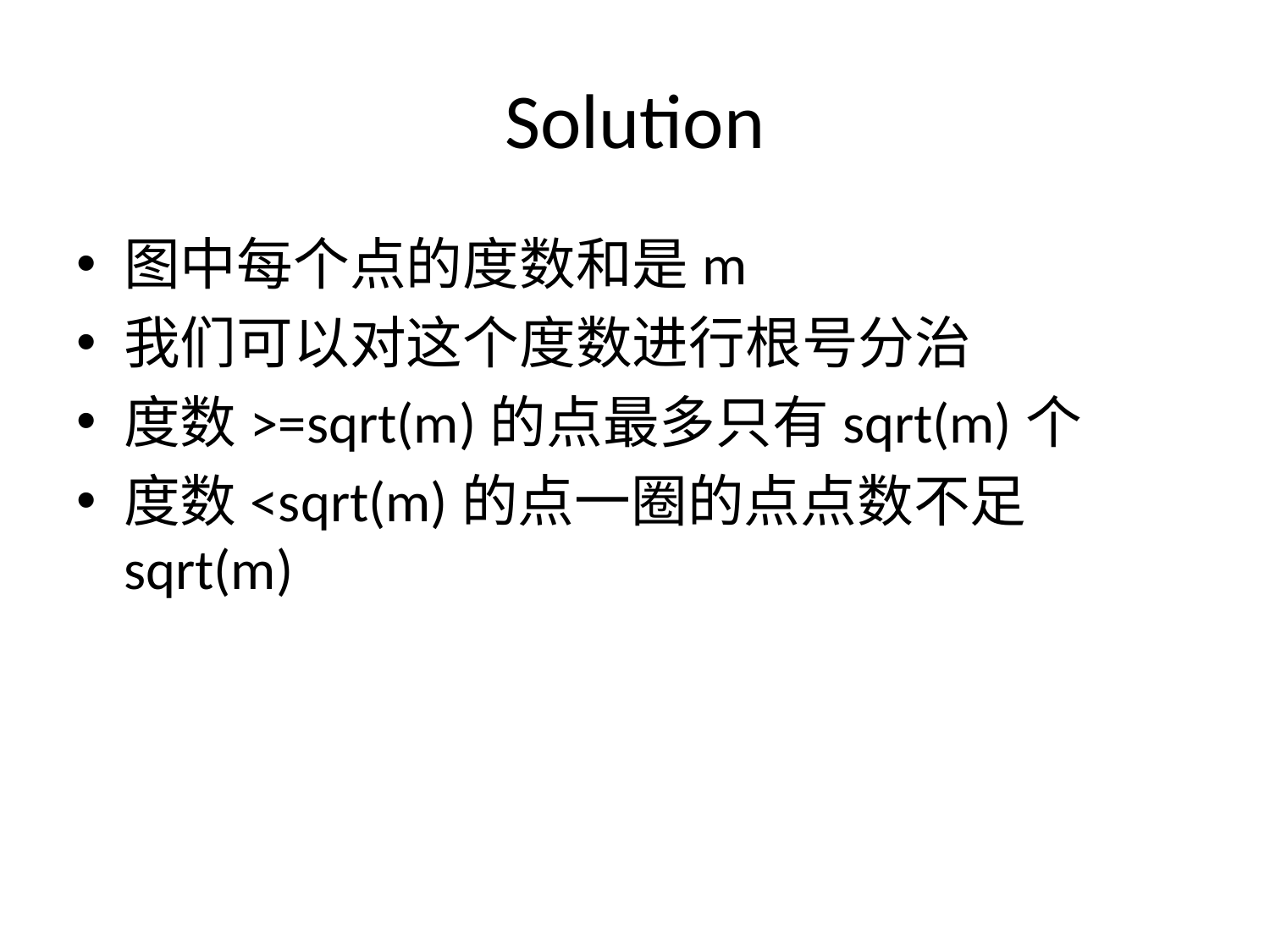

# Solution
图中每个点的度数和是m
我们可以对这个度数进行根号分治
度数>=sqrt(m)的点最多只有sqrt(m)个
度数<sqrt(m)的点一圈的点点数不足sqrt(m)